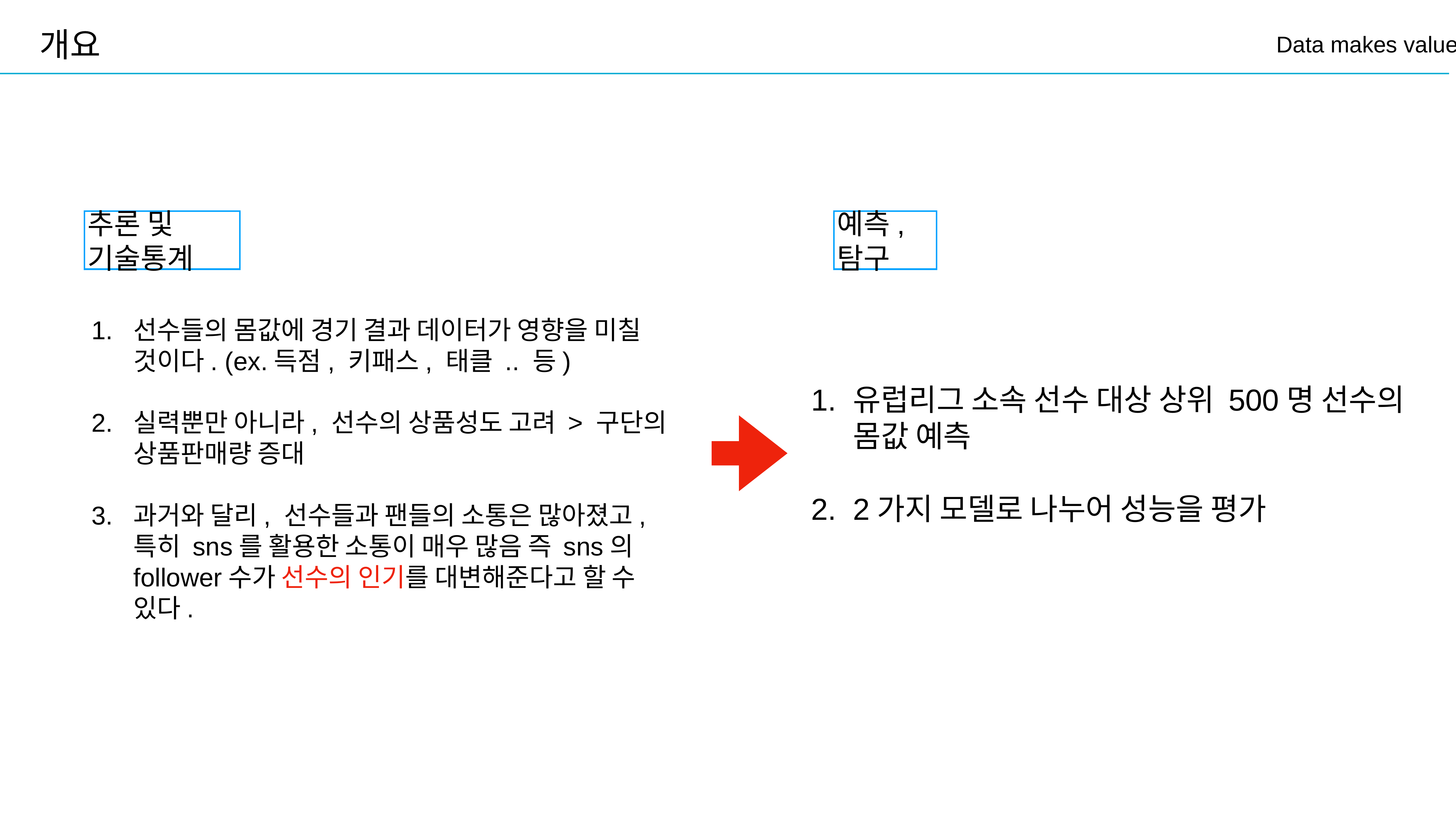

개요
Data makes values

추론 및 기술통계
예측, 탐구
선수들의 몸값에 경기 결과 데이터가 영향을 미칠 것이다. (ex.득점, 키패스, 태클 .. 등)

실력뿐만 아니라, 선수의 상품성도 고려 > 구단의 상품판매량 증대

과거와 달리, 선수들과 팬들의 소통은 많아졌고, 특히 sns를 활용한 소통이 매우 많음 즉 sns의 follower수가 선수의 인기를 대변해준다고 할 수 있다.
유럽리그 소속 선수 대상 상위 500명 선수의 몸값 예측

2가지 모델로 나누어 성능을 평가